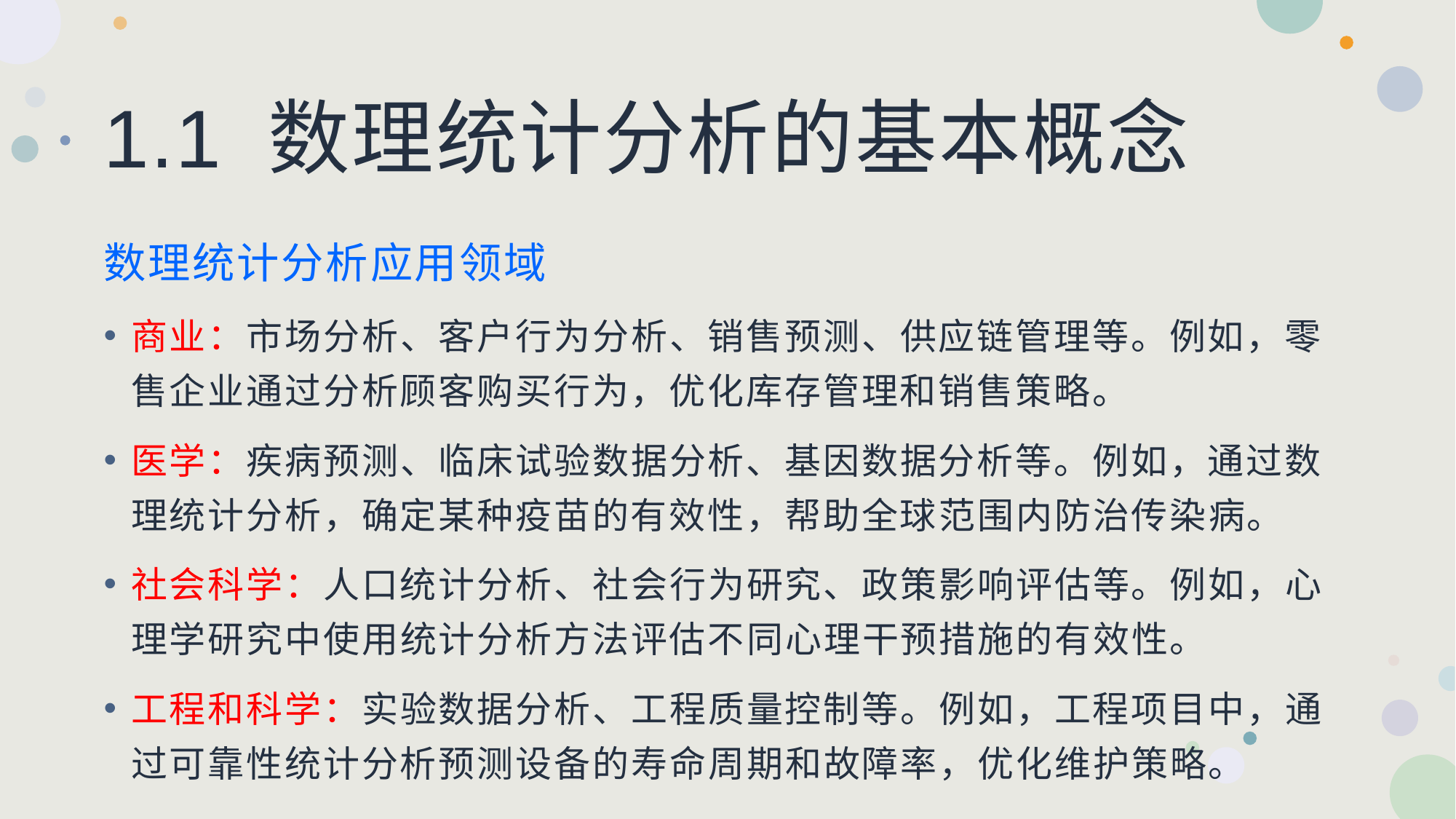

# 1.1 数理统计分析的基本概念
数理统计分析应用领域
商业：市场分析、客户行为分析、销售预测、供应链管理等。例如，零售企业通过分析顾客购买行为，优化库存管理和销售策略。
医学：疾病预测、临床试验数据分析、基因数据分析等。例如，通过数理统计分析，确定某种疫苗的有效性，帮助全球范围内防治传染病。
社会科学：人口统计分析、社会行为研究、政策影响评估等。例如，心理学研究中使用统计分析方法评估不同心理干预措施的有效性。
工程和科学：实验数据分析、工程质量控制等。例如，工程项目中，通过可靠性统计分析预测设备的寿命周期和故障率，优化维护策略。